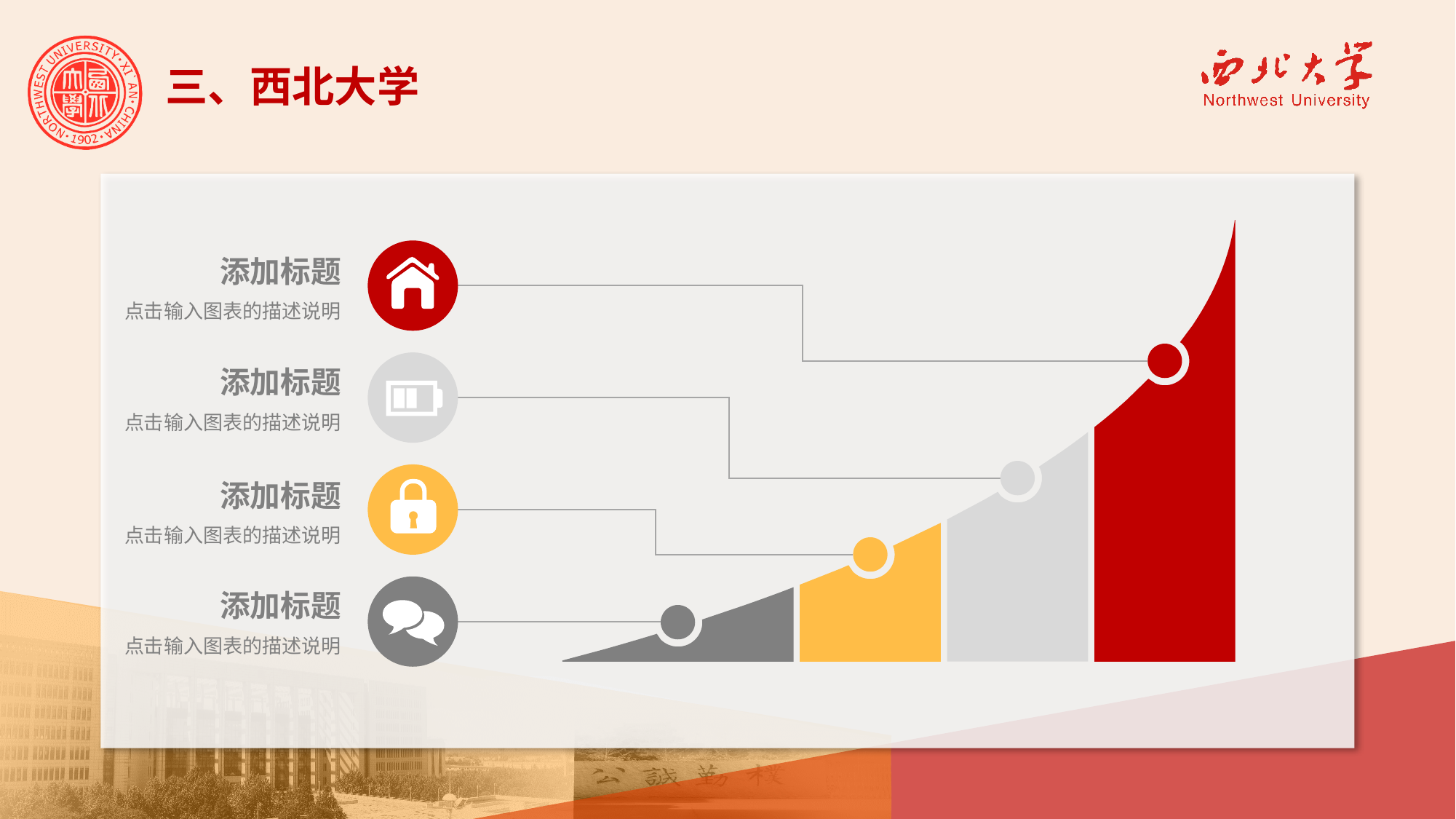

三、西北大学

添加标题
点击输入图表的描述说明

添加标题
点击输入图表的描述说明

添加标题
点击输入图表的描述说明

添加标题

点击输入图表的描述说明